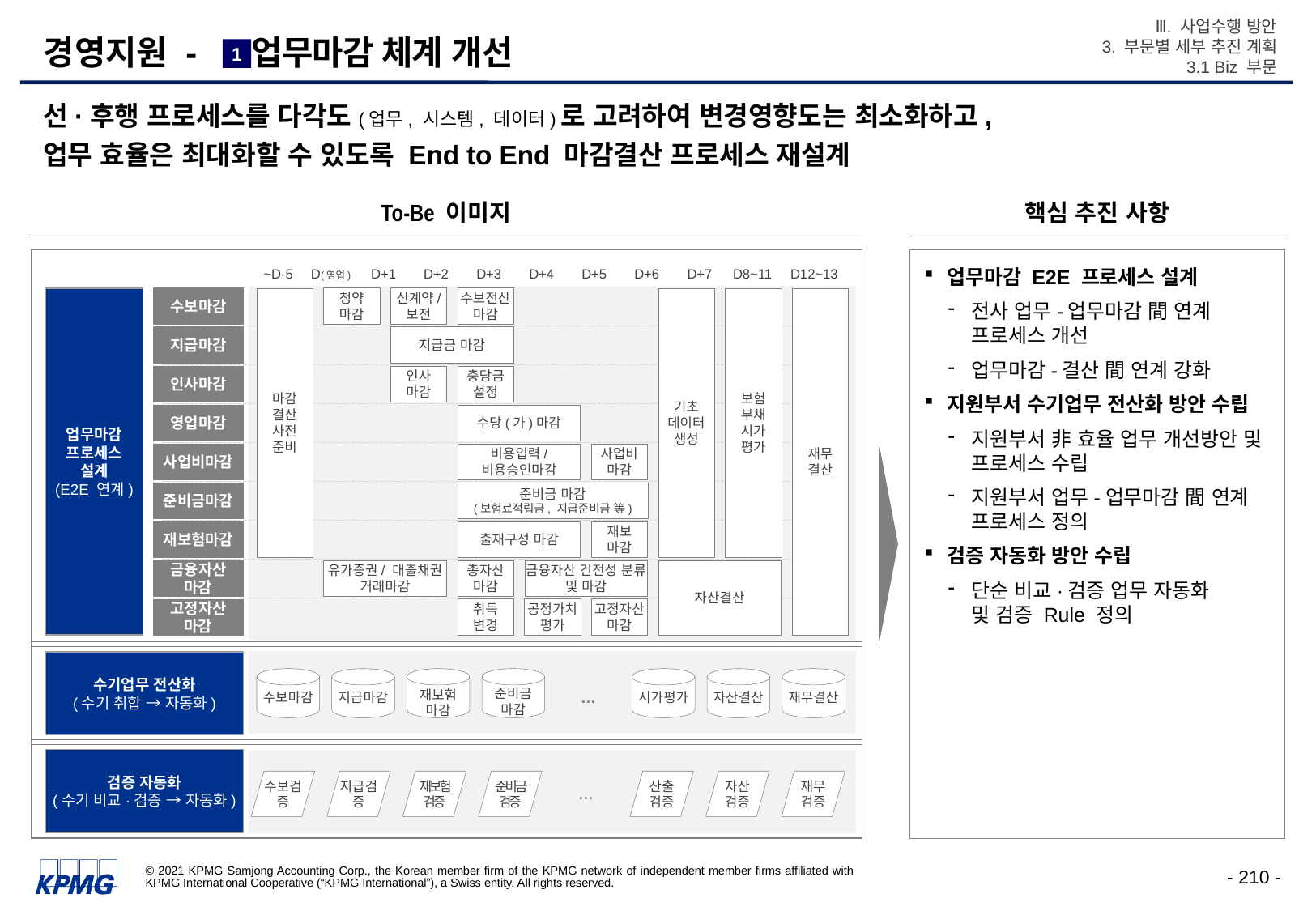

Ⅲ. 사업수행 방안
3. 부문별 세부 추진 계획
3.1 Biz 부문
# 경영지원 -     업무마감 체계 개선
1
선·후행 프로세스를 다각도(업무, 시스템, 데이터)로 고려하여 변경영향도는 최소화하고,
업무 효율은 최대화할 수 있도록 End to End 마감결산 프로세스 재설계

To-Be 이미지
핵심 추진 사항

업무마감 E2E 프로세스 설계
전사 업무-업무마감 間 연계 프로세스 개선
업무마감-결산 間 연계 강화
지원부서 수기업무 전산화 방안 수립
지원부서 非 효율 업무 개선방안 및 프로세스 수립
지원부서 업무-업무마감 間 연계
프로세스 정의
검증 자동화 방안 수립
단순 비교·검증 업무 자동화
및 검증 Rule 정의

~D-5
D(영업)
D+1
D+2
D+3
D+4
D+5
D+6
D+7
D8~11
D12~13

업무마감
프로세스
설계
(E2E 연계)
수보마감
마감
결산
사전
준비
청약
마감
신계약/
보전
수보전산마감
기초
데이터
생성
보험
부채
시가
평가
재무
결산
지급마감
지급금 마감
인사마감
인사
마감
충당금
설정
영업마감
수당(가)마감
사업비마감
비용입력/
비용승인마감
사업비
마감
준비금마감
준비금 마감
(보험료적립금, 지급준비금 等)
재보험마감
출재구성 마감
재보
마감
금융자산
마감
유가증권/ 대출채권
거래마감
총자산
마감
금융자산 건전성 분류 및 마감
자산결산
취득
변경
공정가치
평가
고정자산
마감
고정자산
마감

수기업무 전산화
(수기 취합 → 자동화)
수보마감
지급마감
재보험
마감

준비금
마감
…
시가평가
재무결산
자산결산

검증 자동화
(수기 비교·검증 → 자동화)

수보검증
지급검증
재보험검증
준비금검증
…
산출
검증
자산
검증
재무
검증